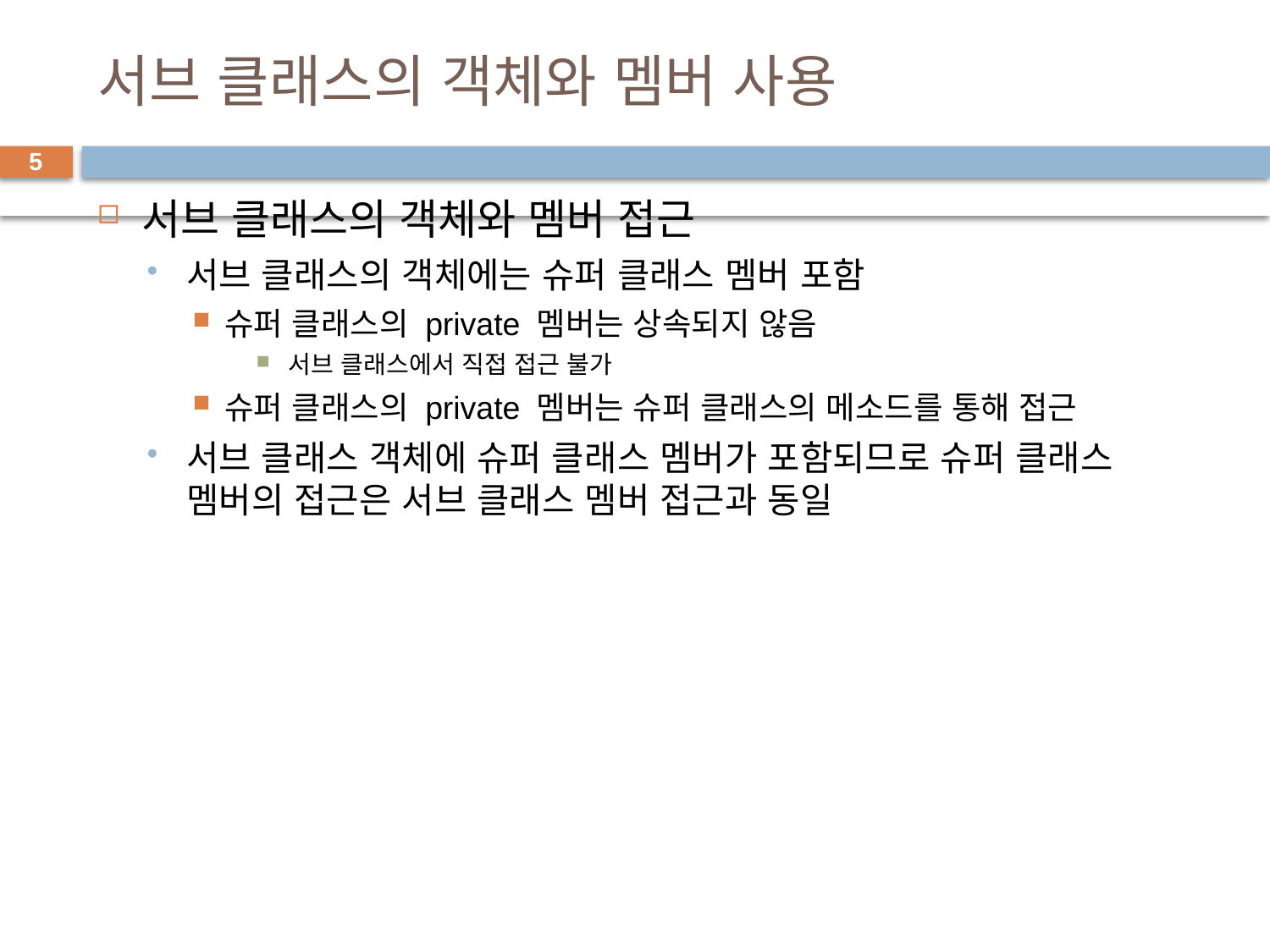

# 서브 클래스의 객체와 멤버 사용
5
서브 클래스의 객체와 멤버 접근
서브 클래스의 객체에는 슈퍼 클래스 멤버 포함
슈퍼 클래스의 private 멤버는 상속되지 않음
서브 클래스에서 직접 접근 불가
슈퍼 클래스의 private 멤버는 슈퍼 클래스의 메소드를 통해 접근
서브 클래스 객체에 슈퍼 클래스 멤버가 포함되므로 슈퍼 클래스 멤버의 접근은 서브 클래스 멤버 접근과 동일